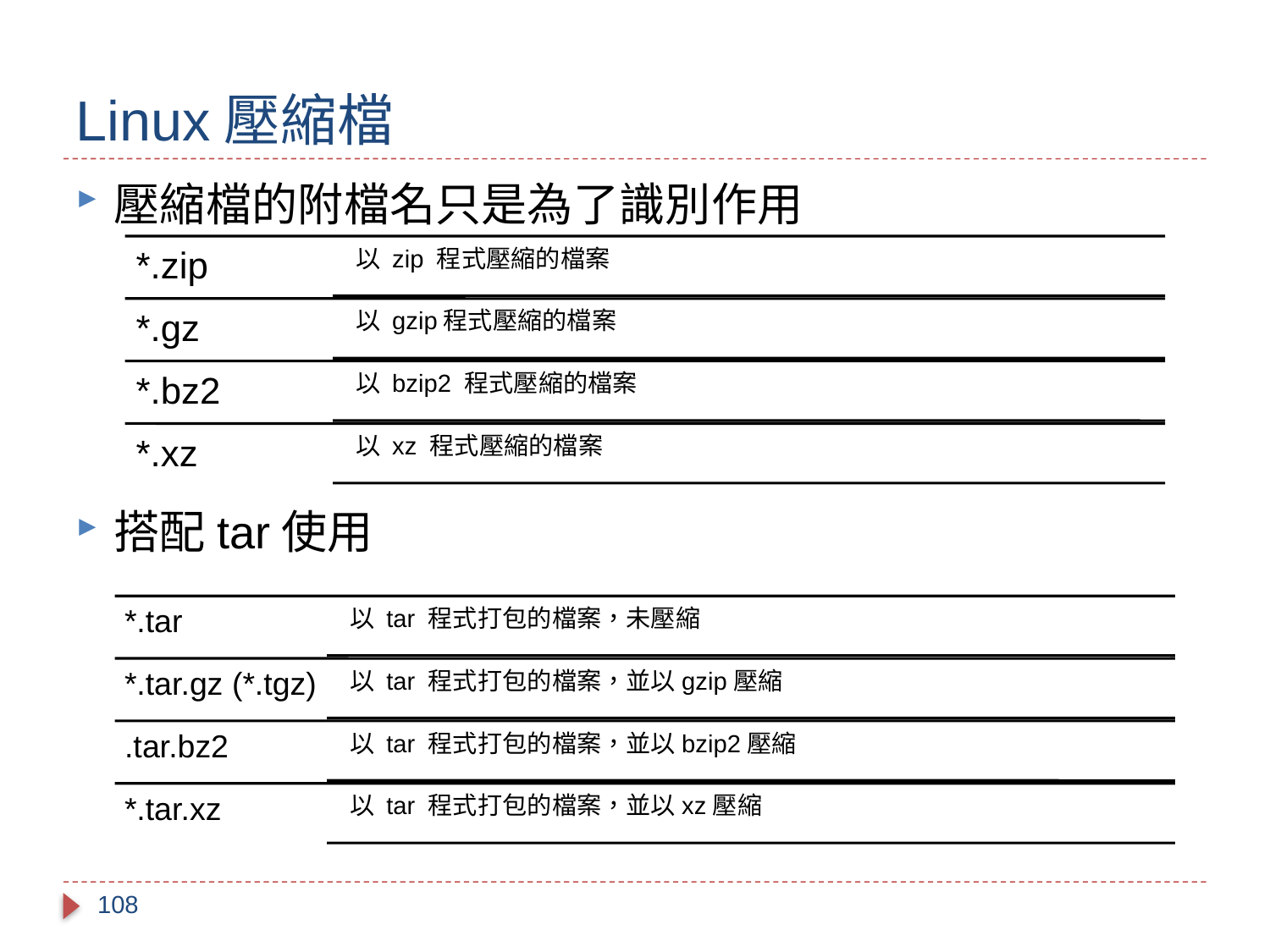

# Linux壓縮檔
壓縮檔的附檔名只是為了識別作用

搭配tar使用
*.zip
以 zip 程式壓縮的檔案
*.gz
以 gzip程式壓縮的檔案
*.bz2
以 bzip2 程式壓縮的檔案
*.xz
以 xz 程式壓縮的檔案
*.tar
以 tar 程式打包的檔案，未壓縮
*.tar.gz (*.tgz)
以 tar 程式打包的檔案，並以gzip壓縮
.tar.bz2
以 tar 程式打包的檔案，並以bzip2壓縮
*.tar.xz
以 tar 程式打包的檔案，並以xz壓縮
108